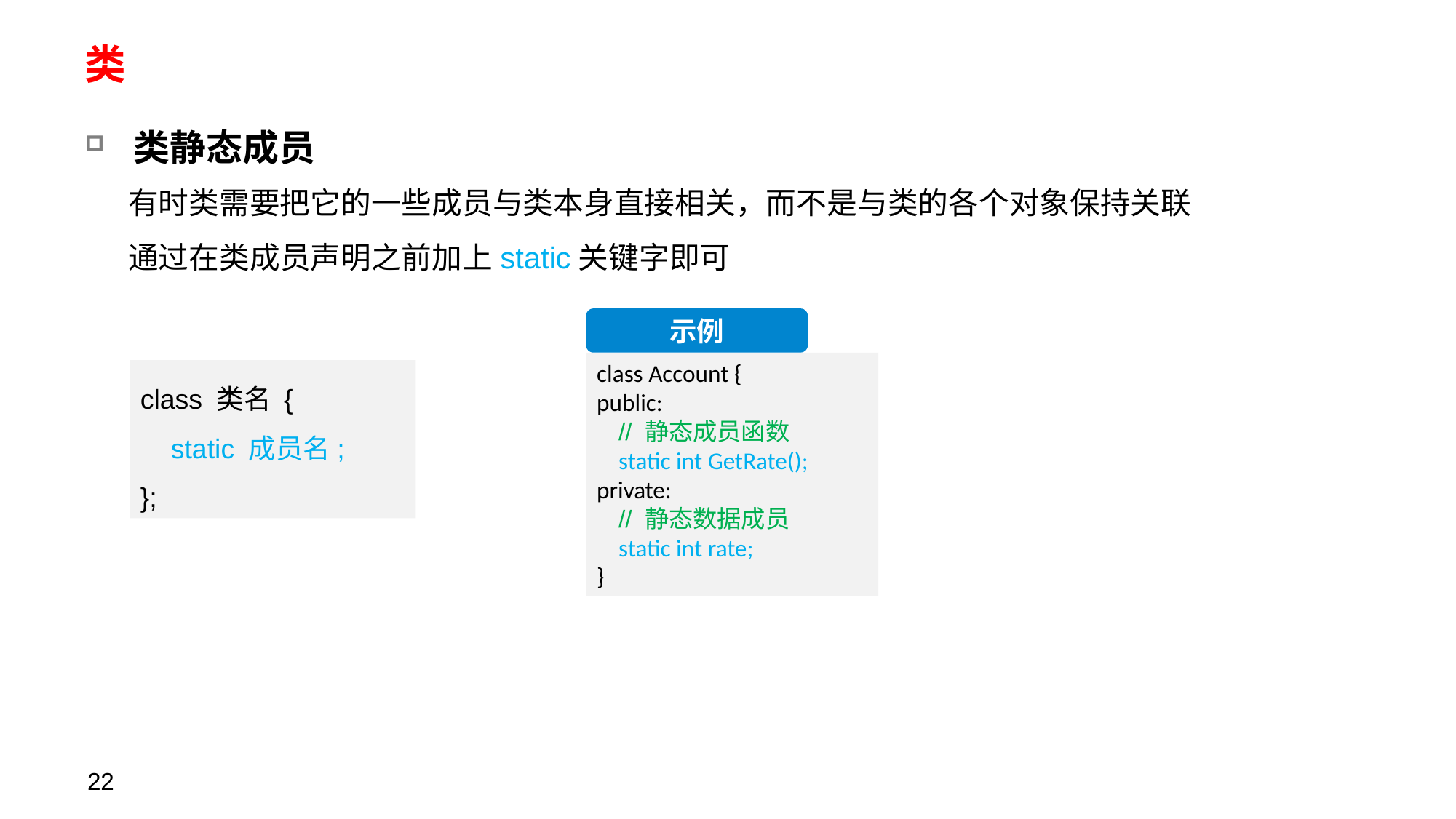

# 类
类静态成员
有时类需要把它的一些成员与类本身直接相关，而不是与类的各个对象保持关联
通过在类成员声明之前加上static关键字即可
示例
class Account {
public:
    // 静态成员函数
    static int GetRate();
private:
    // 静态数据成员
    static int rate;
}
class 类名 {
    static 成员名;
};
22